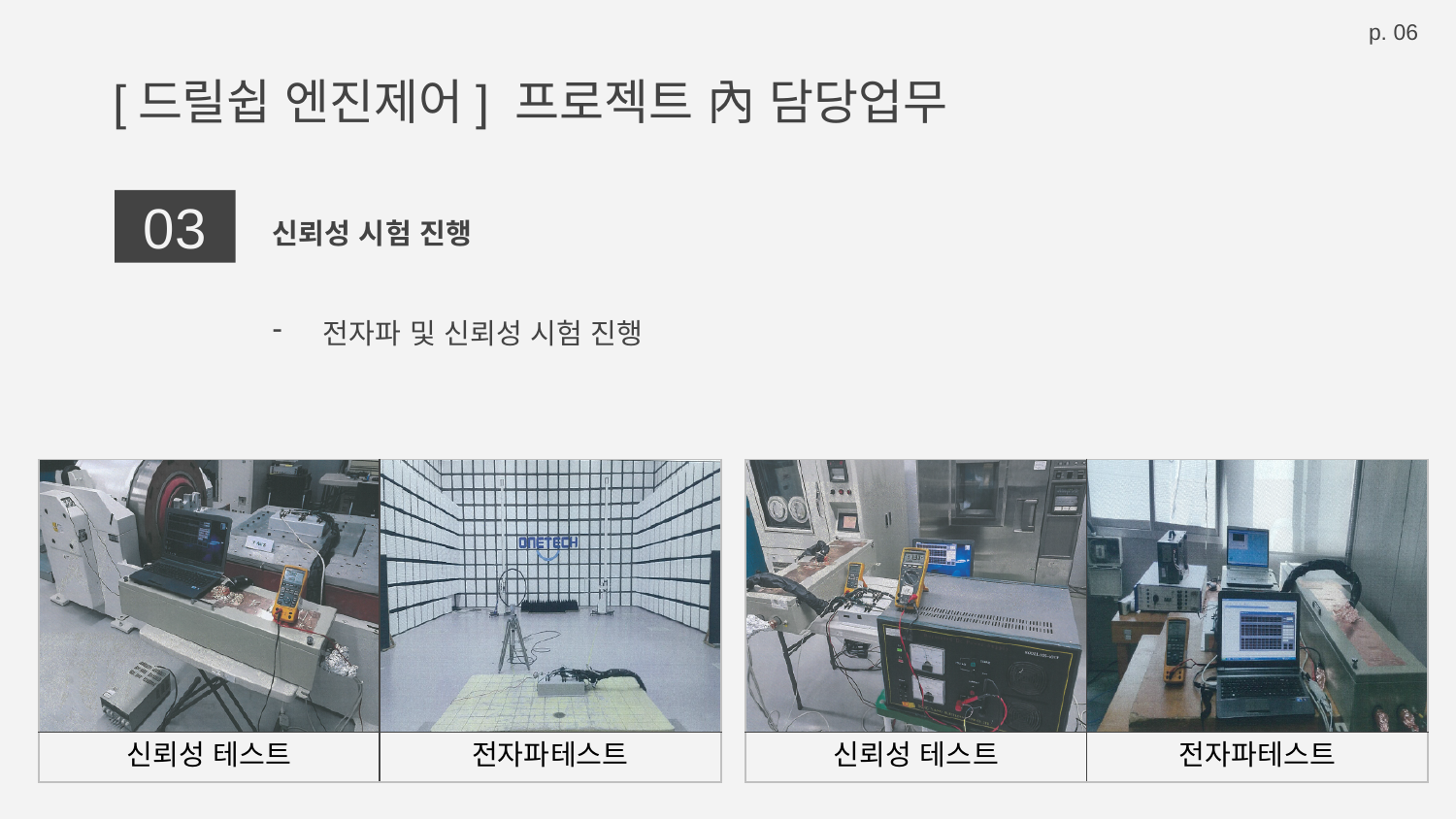

p. 06
# [드릴쉽 엔진제어] 프로젝트 內 담당업무
03
신뢰성 시험 진행
전자파 및 신뢰성 시험 진행
|  |  |
| --- | --- |
| 신뢰성 테스트 | 전자파테스트 |
|  |  |
| --- | --- |
| 신뢰성 테스트 | 전자파테스트 |